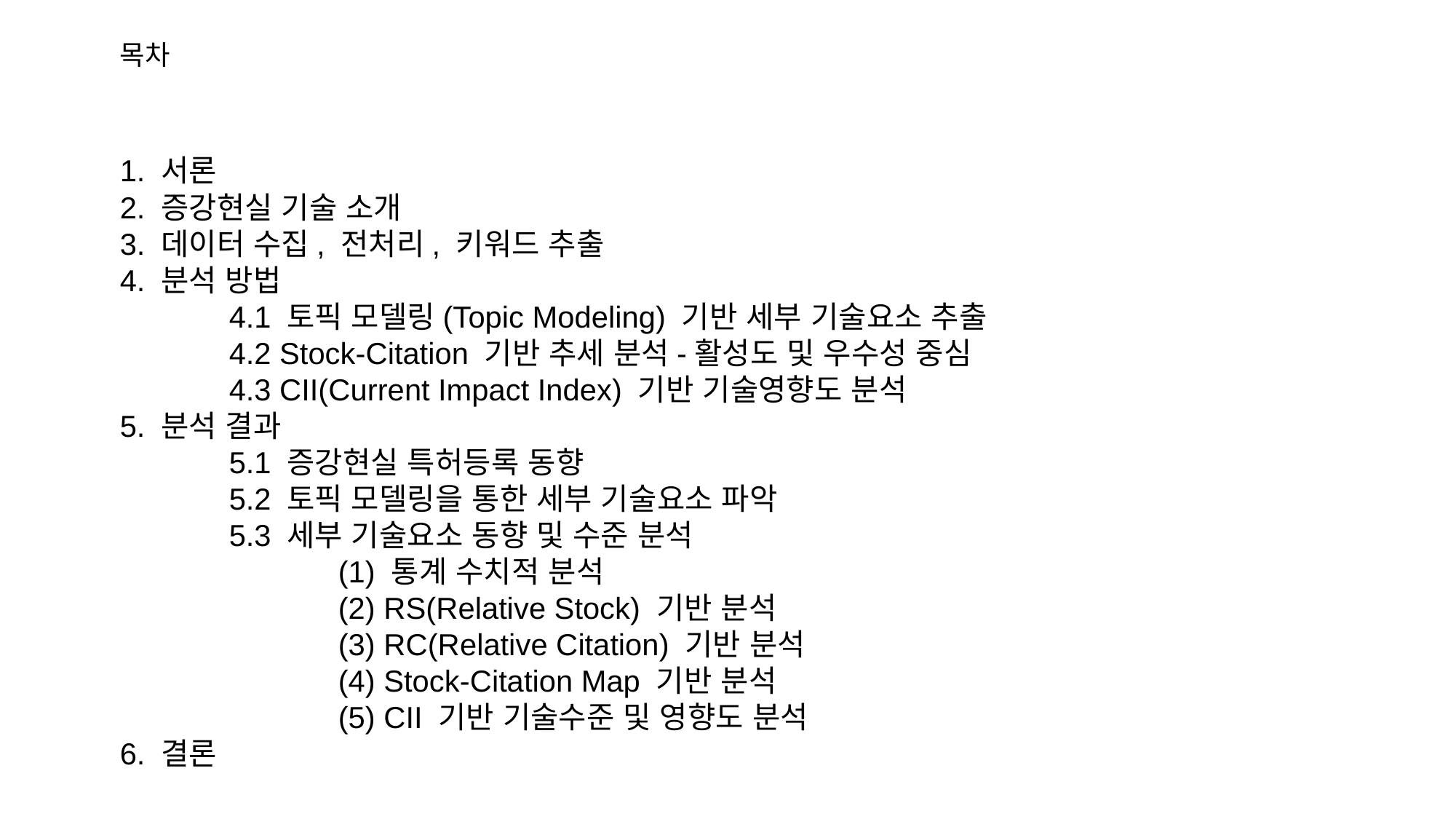

목차

	1. 서론
	2. 증강현실 기술 소개
	3. 데이터 수집, 전처리, 키워드 추출
	4. 분석 방법
		4.1 토픽 모델링(Topic Modeling) 기반 세부 기술요소 추출
		4.2 Stock-Citation 기반 추세 분석-활성도 및 우수성 중심
		4.3 CII(Current Impact Index) 기반 기술영향도 분석
	5. 분석 결과
		5.1 증강현실 특허등록 동향
		5.2 토픽 모델링을 통한 세부 기술요소 파악
		5.3 세부 기술요소 동향 및 수준 분석
			(1) 통계 수치적 분석
			(2) RS(Relative Stock) 기반 분석
			(3) RC(Relative Citation) 기반 분석
			(4) Stock-Citation Map 기반 분석
			(5) CII 기반 기술수준 및 영향도 분석
	6. 결론